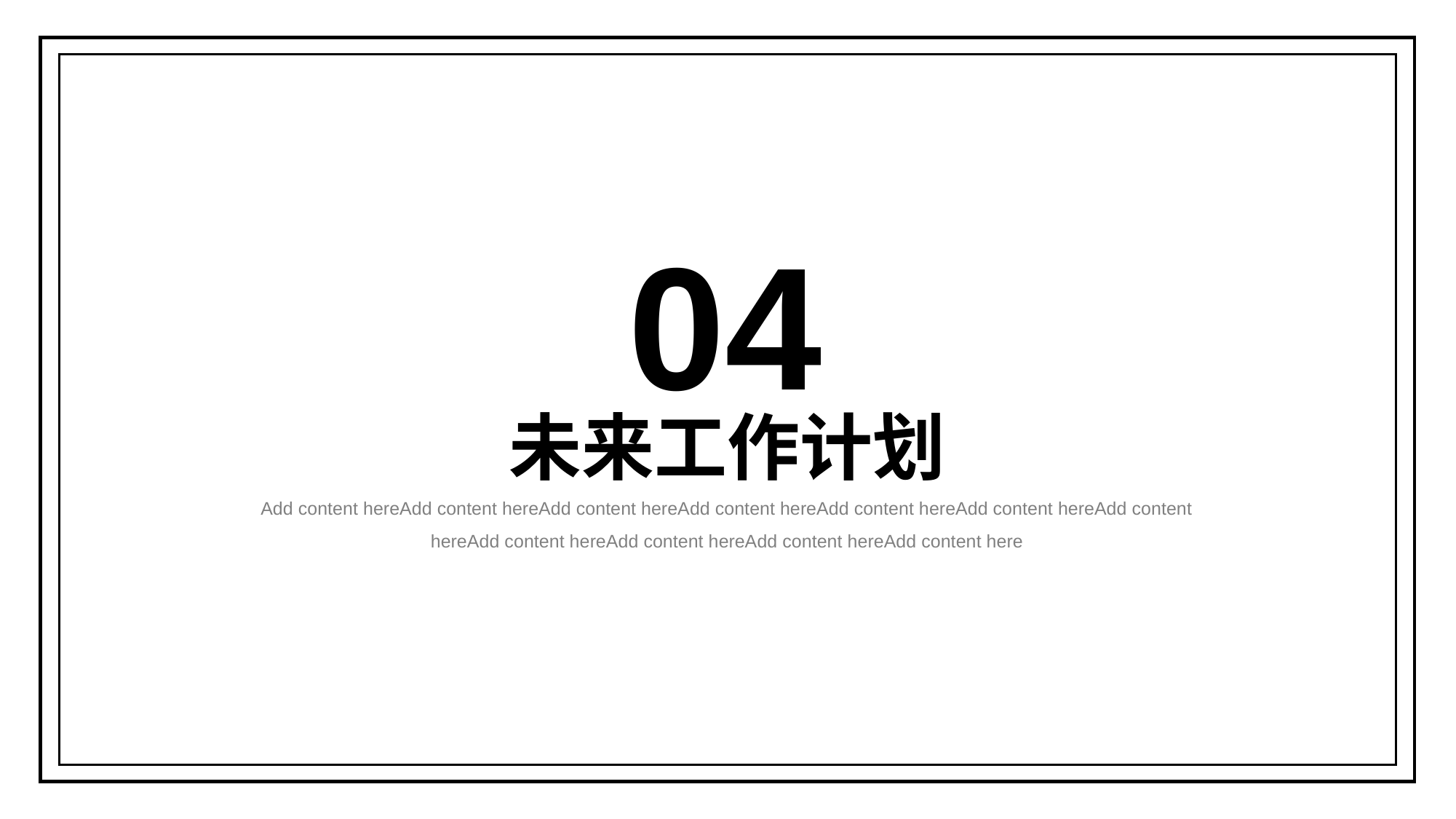

04
未来工作计划
Add content hereAdd content hereAdd content hereAdd content hereAdd content hereAdd content hereAdd content hereAdd content hereAdd content hereAdd content hereAdd content here